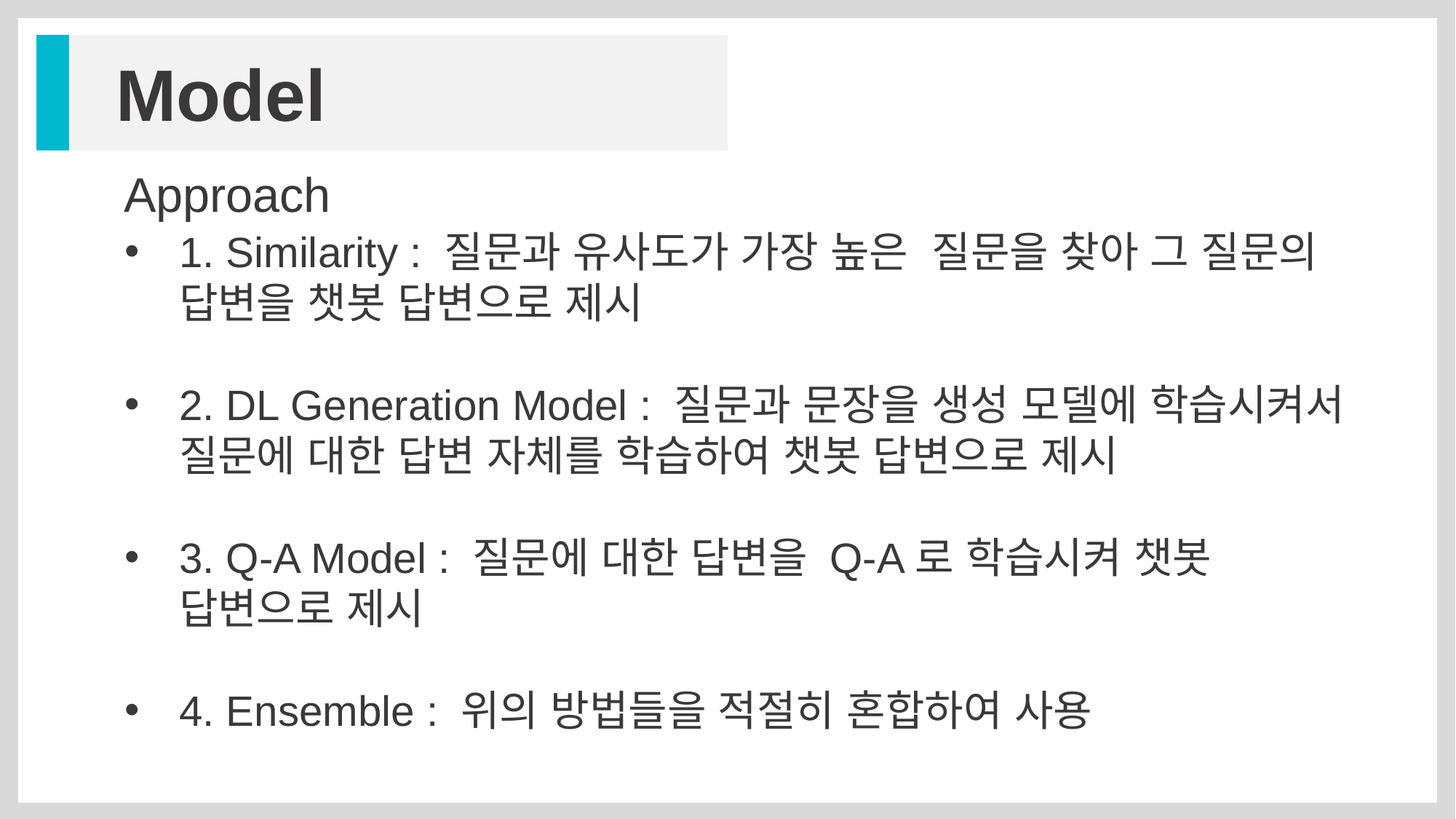

Model
Approach
1. Similarity : 질문과 유사도가 가장 높은  질문을 찾아 그 질문의 답변을 챗봇 답변으로 제시

2. DL Generation Model : 질문과 문장을 생성 모델에 학습시켜서 질문에 대한 답변 자체를 학습하여 챗봇 답변으로 제시

3. Q-A Model : 질문에 대한 답변을 Q-A로 학습시켜 챗봇 답변으로 제시

4. Ensemble : 위의 방법들을 적절히 혼합하여 사용